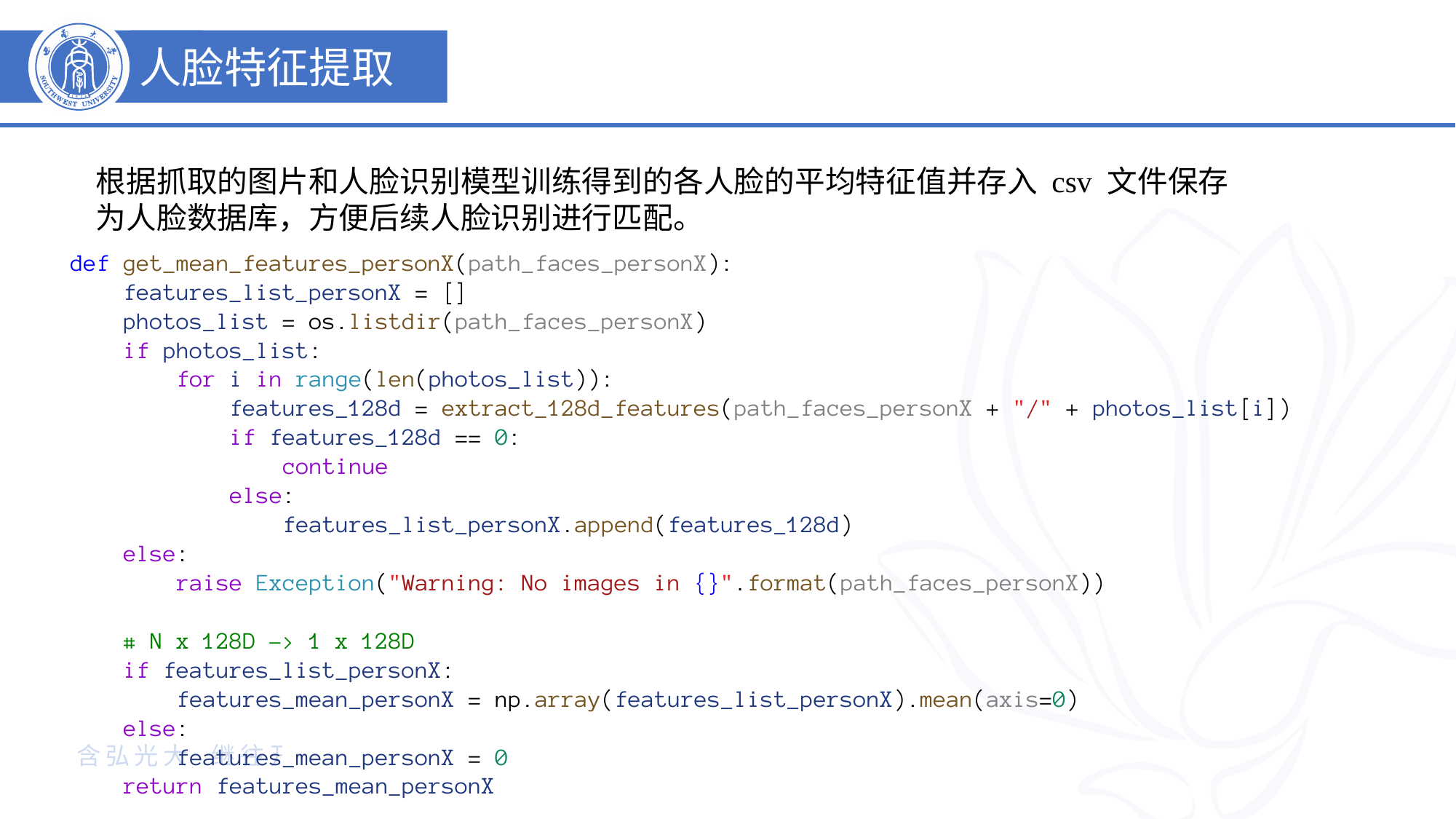

人脸特征提取
根据抓取的图片和人脸识别模型训练得到的各人脸的平均特征值并存入 csv 文件保存为人脸数据库，方便后续人脸识别进行匹配。
def get_mean_features_personX(path_faces_personX):
    features_list_personX = []
    photos_list = os.listdir(path_faces_personX)
    if photos_list:
        for i in range(len(photos_list)):
            features_128d = extract_128d_features(path_faces_personX + "/" + photos_list[i])
            if features_128d == 0:
                continue
            else:
                features_list_personX.append(features_128d)
    else:
        raise Exception("Warning: No images in {}".format(path_faces_personX))
    # N x 128D -> 1 x 128D
    if features_list_personX:
        features_mean_personX = np.array(features_list_personX).mean(axis=0)
    else:
        features_mean_personX = 0
    return features_mean_personX